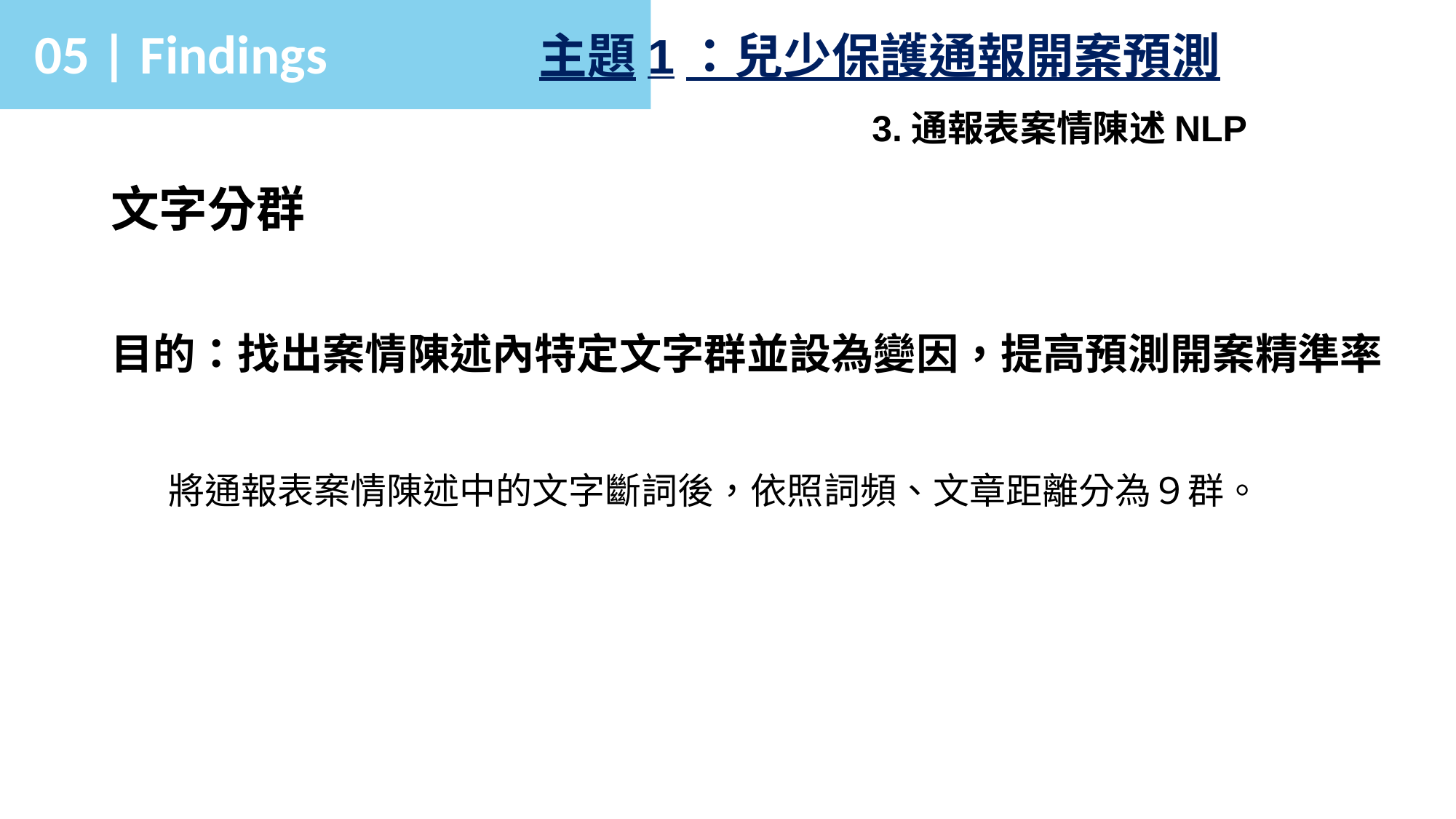

05 | Findings
主題1：兒少保護通報開案預測
3.通報表案情陳述NLP
文字分群
目的：找出案情陳述內特定文字群並設為變因，提高預測開案精準率
將通報表案情陳述中的文字斷詞後，依照詞頻、文章距離分為９群。